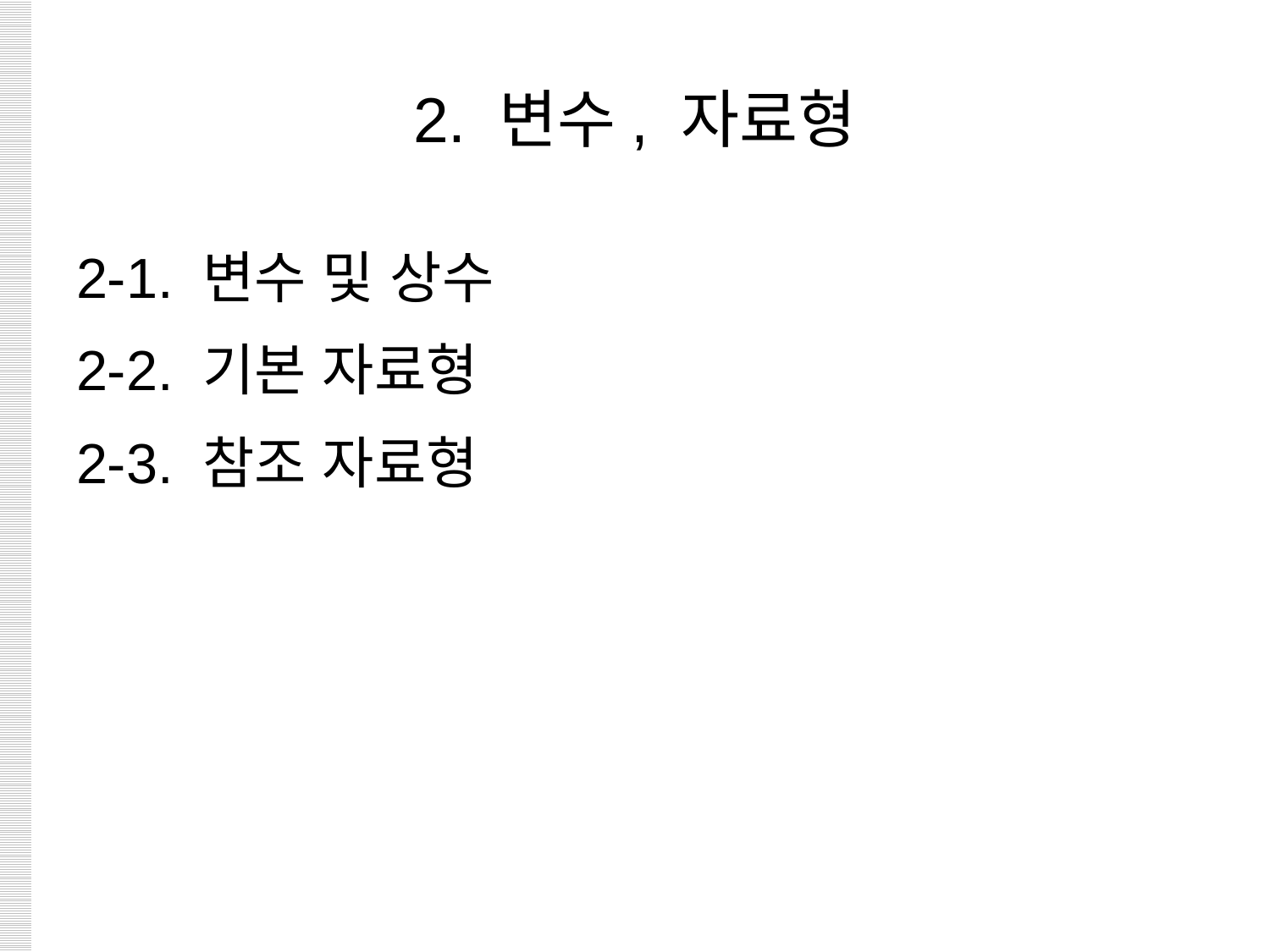

# 2. 변수, 자료형
2-1. 변수 및 상수
2-2. 기본 자료형
2-3. 참조 자료형